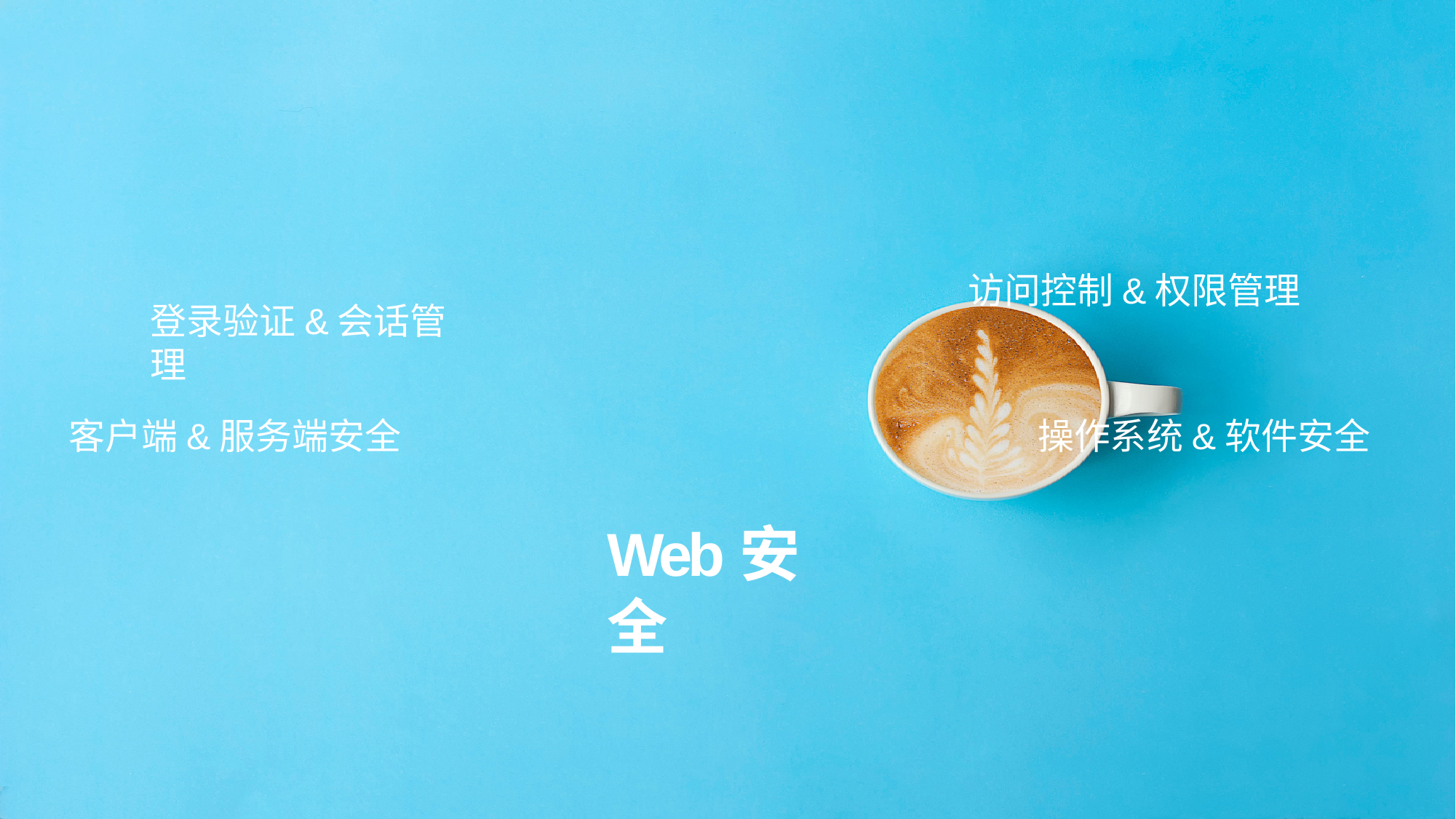

访问控制&权限管理
登录验证&会话管理
客户端&服务端安全
操作系统&软件安全
Web安全